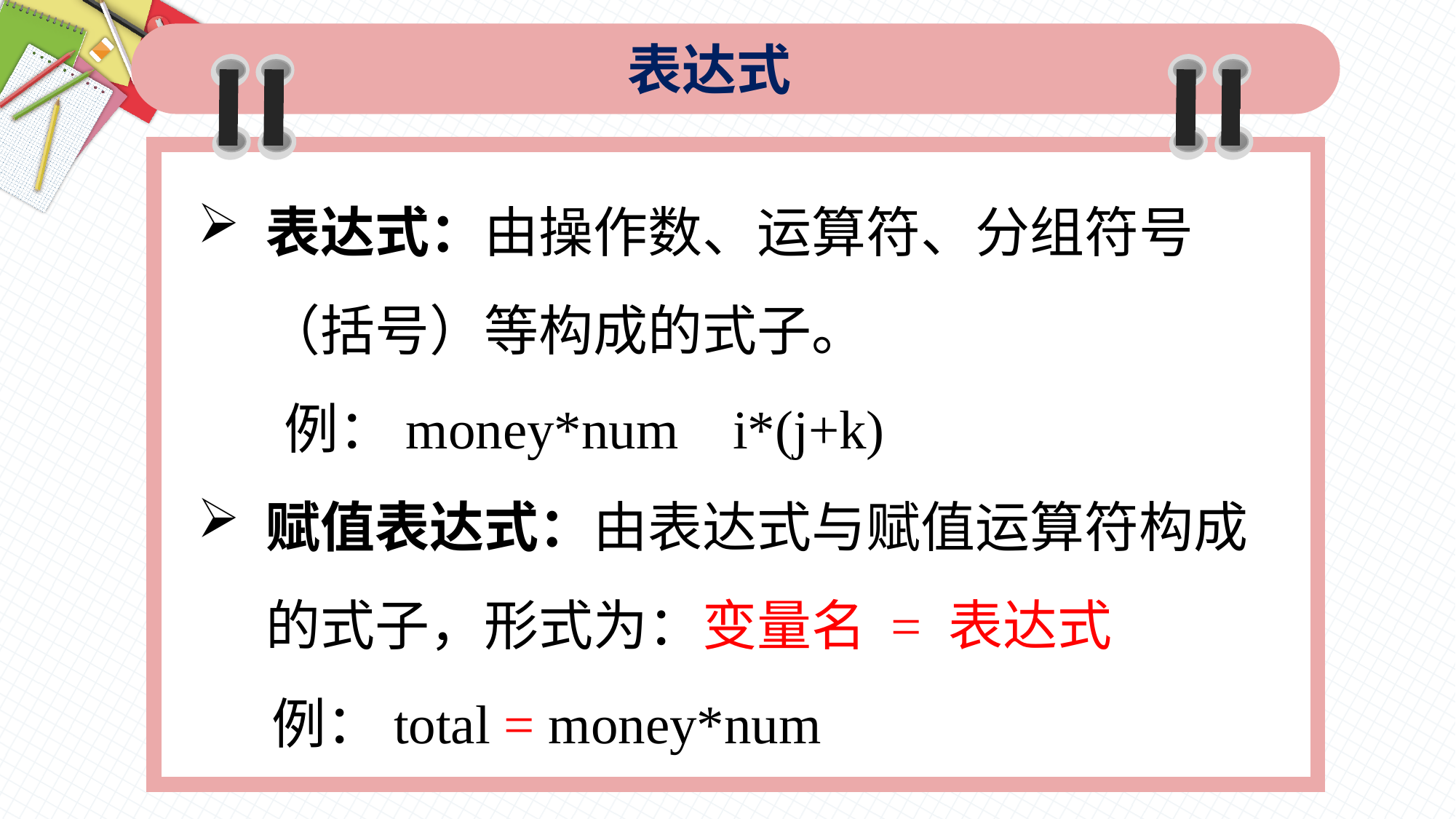

表达式
表达式：由操作数、运算符、分组符号（括号）等构成的式子。
      例：money*num    i*(j+k)
赋值表达式：由表达式与赋值运算符构成的式子，形式为：变量名 = 表达式
     例：total = money*num